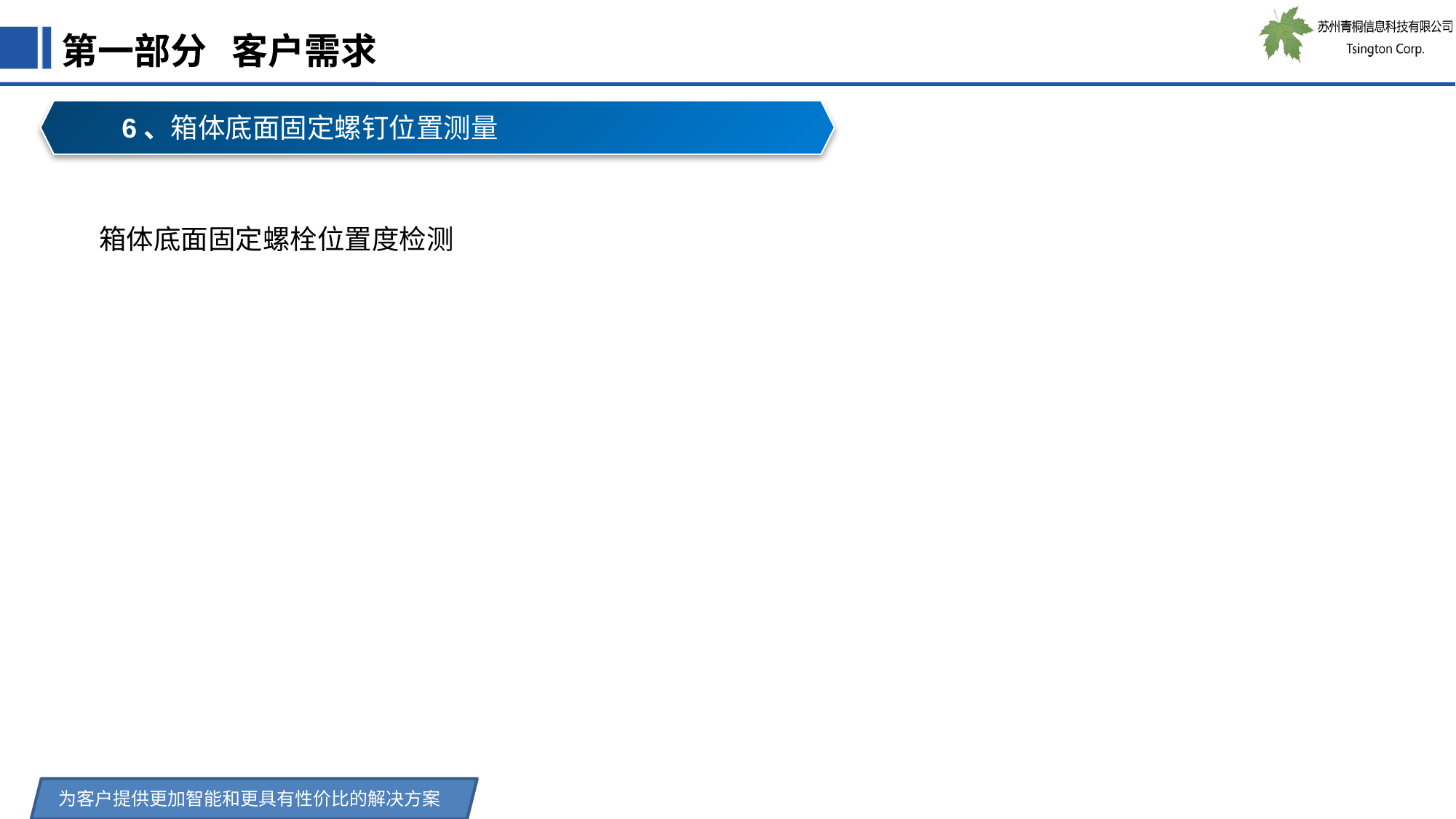

第一部分   客户需求
6、箱体底面固定螺钉位置测量
箱体底面固定螺栓位置度检测